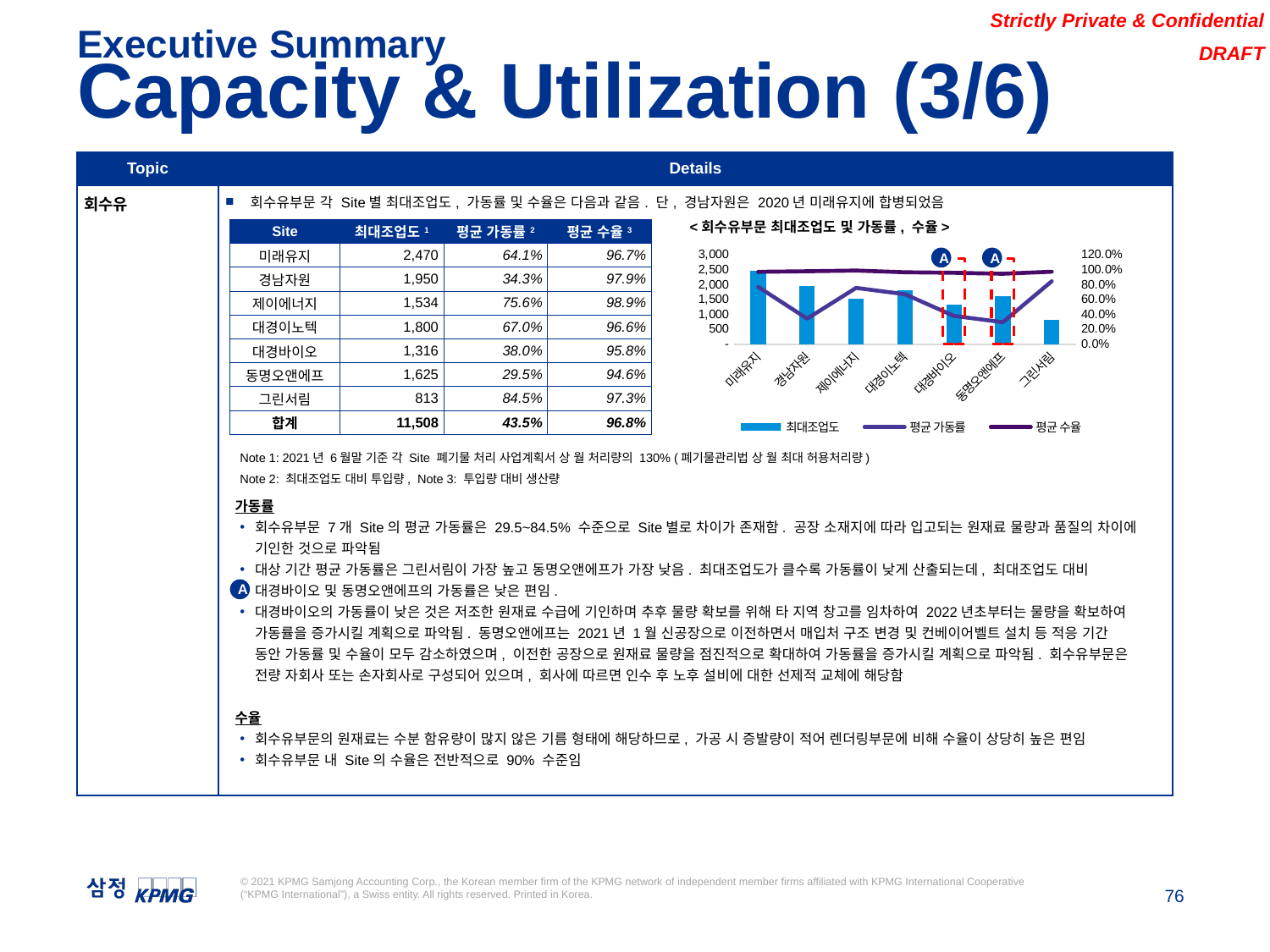

Executive Summary
Capacity & Utilization (3/6)
| Topic | Details |
| --- | --- |
| 회수유 | 회수유부문 각 Site별 최대조업도, 가동률 및 수율은 다음과 같음. 단, 경남자원은 2020년 미래유지에 합병되었음 |

### Chart

| Category | 최대조업도 | 평균 가동률 | 평균 수율 |
|---|---|---|---|
| 미래유지 | 2470.0 | 0.768300512820513 | 0.971890122456923 |
| 경남자원 | 1950.0 | 0.3433834920634921 | 0.9789181218488826 |
| 제이에너지 | 1534.0 | 0.7559362595972766 | 0.9886781806864364 |
| 대경이노텍 | 1799.8500000000001 | 0.6704142736532392 | 0.9657787482590441 |
| 대경바이오 | 1316.25 | 0.38032450555349095 | 0.9583400682108727 |
| 동명오앤에프 | 1625.0 | 0.2949675076923077 | 0.9459110170380699 |
| 그린서림 | 812.5 | 0.844888566153846 | 0.9729773042803296 |
<회수유부문 최대조업도 및 가동률, 수율>
| Site | 최대조업도1 | 평균 가동률2 | 평균 수율3 |
| --- | --- | --- | --- |
| 미래유지 | 2,470 | 64.1% | 96.7% |
| 경남자원 | 1,950 | 34.3% | 97.9% |
| 제이에너지 | 1,534 | 75.6% | 98.9% |
| 대경이노텍 | 1,800 | 67.0% | 96.6% |
| 대경바이오 | 1,316 | 38.0% | 95.8% |
| 동명오앤에프 | 1,625 | 29.5% | 94.6% |
| 그린서림 | 813 | 84.5% | 97.3% |
| 합계 | 11,508 | 43.5% | 96.8% |
A
A

Note 1: 2021년 6월말 기준 각 Site 폐기물 처리 사업계획서 상 월 처리량의 130% (폐기물관리법 상 월 최대 허용처리량)
Note 2: 최대조업도 대비 투입량,  Note 3: 투입량 대비 생산량
가동률
회수유부문 7개 Site의 평균 가동률은 29.5~84.5% 수준으로 Site별로 차이가 존재함. 공장 소재지에 따라 입고되는 원재료 물량과 품질의 차이에 기인한 것으로 파악됨
대상 기간 평균 가동률은 그린서림이 가장 높고 동명오앤에프가 가장 낮음. 최대조업도가 클수록 가동률이 낮게 산출되는데, 최대조업도 대비 대경바이오 및 동명오앤에프의 가동률은 낮은 편임.
대경바이오의 가동률이 낮은 것은 저조한 원재료 수급에 기인하며 추후 물량 확보를 위해 타 지역 창고를 임차하여 2022년초부터는 물량을 확보하여 가동률을 증가시킬 계획으로 파악됨. 동명오앤에프는 2021년 1월 신공장으로 이전하면서 매입처 구조 변경 및 컨베이어벨트 설치 등 적응 기간 동안 가동률 및 수율이 모두 감소하였으며, 이전한 공장으로 원재료 물량을 점진적으로 확대하여 가동률을 증가시킬 계획으로 파악됨. 회수유부문은 전량 자회사 또는 손자회사로 구성되어 있으며, 회사에 따르면 인수 후 노후 설비에 대한 선제적 교체에 해당함

수율
회수유부문의 원재료는 수분 함유량이 많지 않은 기름 형태에 해당하므로, 가공 시 증발량이 적어 렌더링부문에 비해 수율이 상당히 높은 편임
회수유부문 내 Site의 수율은 전반적으로 90% 수준임

A